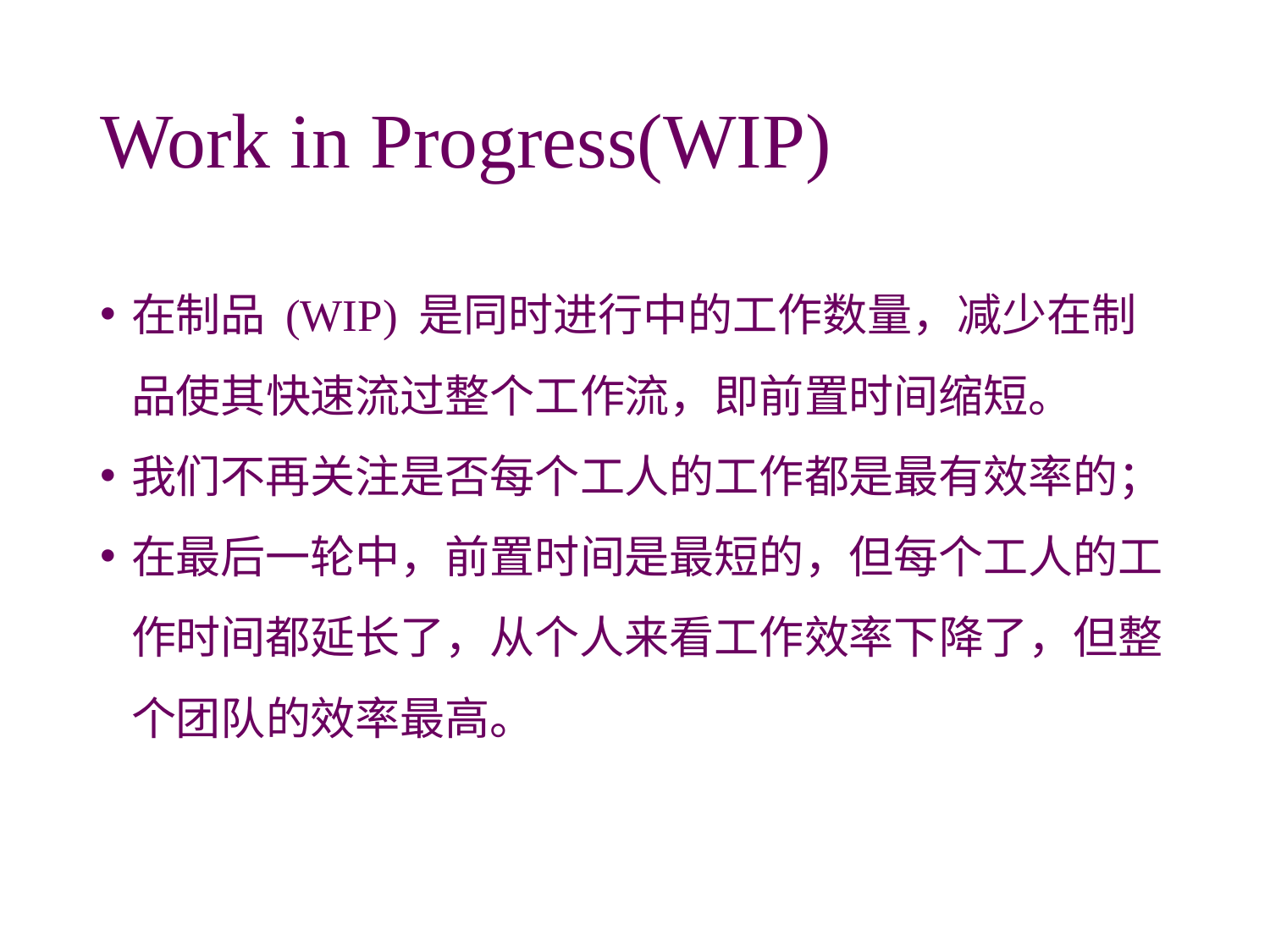

# Work in Progress(WIP)
在制品 (WIP) 是同时进行中的工作数量，减少在制品使其快速流过整个工作流，即前置时间缩短。
我们不再关注是否每个工人的工作都是最有效率的；
在最后一轮中，前置时间是最短的，但每个工人的工作时间都延长了，从个人来看工作效率下降了，但整个团队的效率最高。